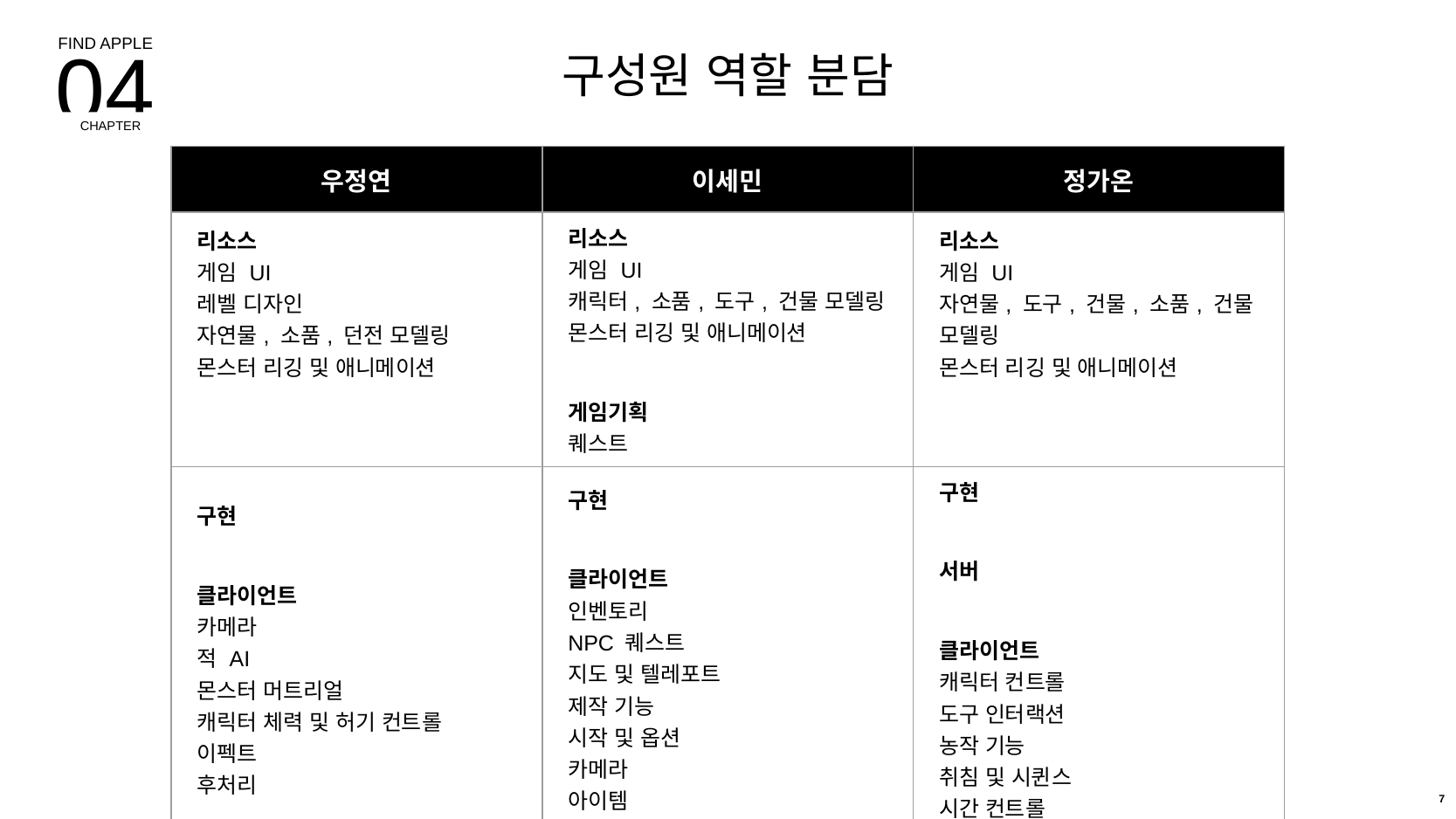

FIND APPLE

04
CHAPTER
구성원 역할 분담
| 우정연 | 이세민 | 정가온 |
| --- | --- | --- |
| 리소스 게임 UI 레벨 디자인 자연물, 소품, 던전 모델링 몬스터 리깅 및 애니메이션 | 리소스  게임 UI 캐릭터, 소품, 도구, 건물 모델링 몬스터 리깅 및 애니메이션 게임기획 퀘스트 | 리소스 게임 UI 자연물, 도구, 건물, 소품, 건물 모델링 몬스터 리깅 및 애니메이션 |
| 구현 클라이언트 카메라 적 AI 몬스터 머트리얼 캐릭터 체력 및 허기 컨트롤 이펙트 후처리 | 구현 클라이언트 인벤토리 NPC 퀘스트 지도 및 텔레포트 제작 기능 시작 및 옵션 카메라 아이템 | 구현 서버 클라이언트 캐릭터 컨트롤 도구 인터랙션 농작 기능 취침 및 시퀸스 시간 컨트롤 |
7